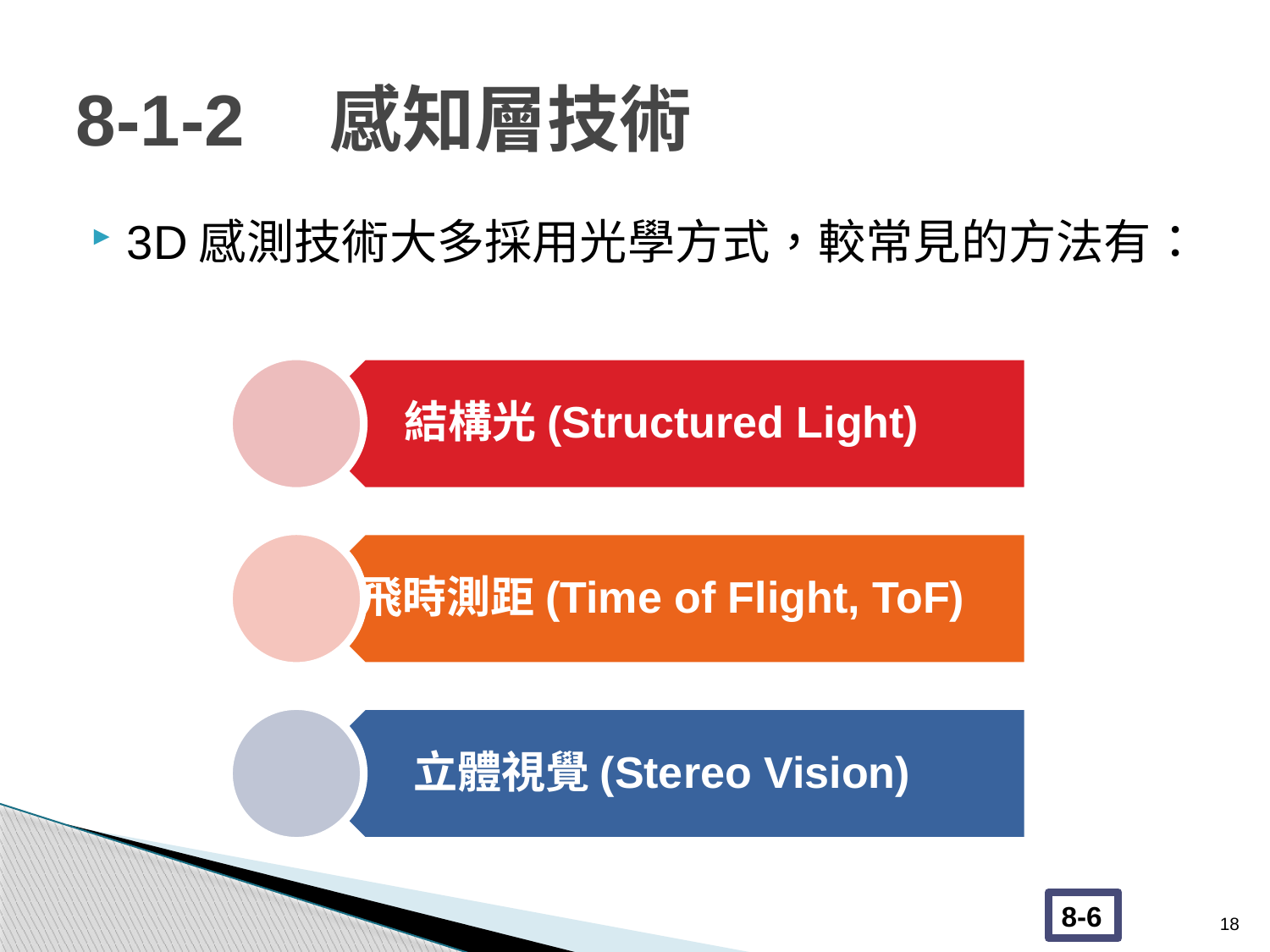

# 8-1-2	感知層技術
3D感測技術大多採用光學方式，較常見的方法有：
結構光(Structured Light)
飛時測距(Time of Flight, ToF)
立體視覺(Stereo Vision)
18